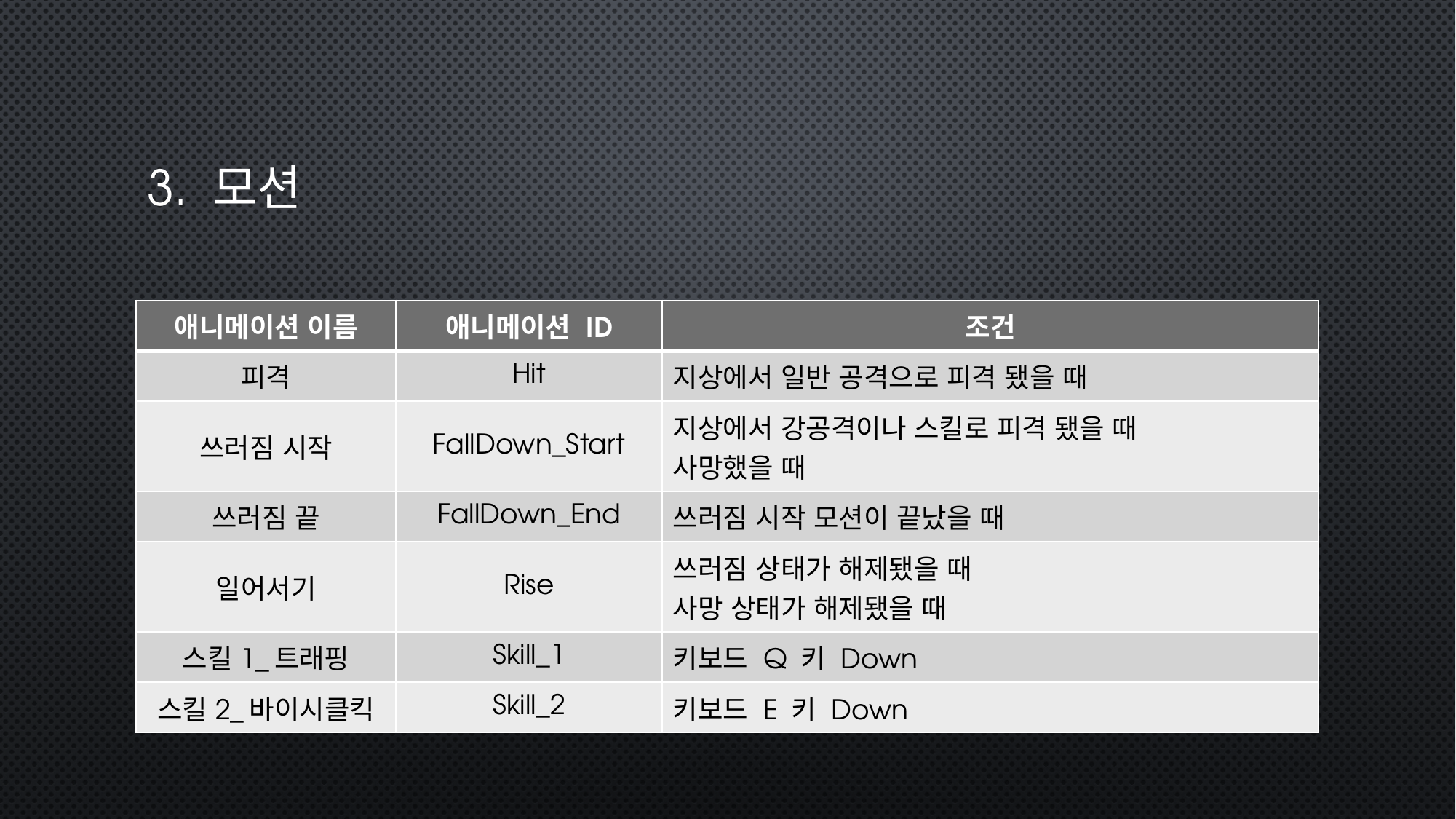

# 3. 모션
| 애니메이션 이름 | 애니메이션 ID | 조건 |
| --- | --- | --- |
| 피격 | Hit | 지상에서 일반 공격으로 피격 됐을 때 |
| 쓰러짐 시작 | FallDown\_Start | 지상에서 강공격이나 스킬로 피격 됐을 때 사망했을 때 |
| 쓰러짐 끝 | FallDown\_End | 쓰러짐 시작 모션이 끝났을 때 |
| 일어서기 | Rise | 쓰러짐 상태가 해제됐을 때 사망 상태가 해제됐을 때 |
| 스킬1\_트래핑 | Skill\_1 | 키보드 Q 키 Down |
| 스킬2\_바이시클킥 | Skill\_2 | 키보드 E 키 Down |